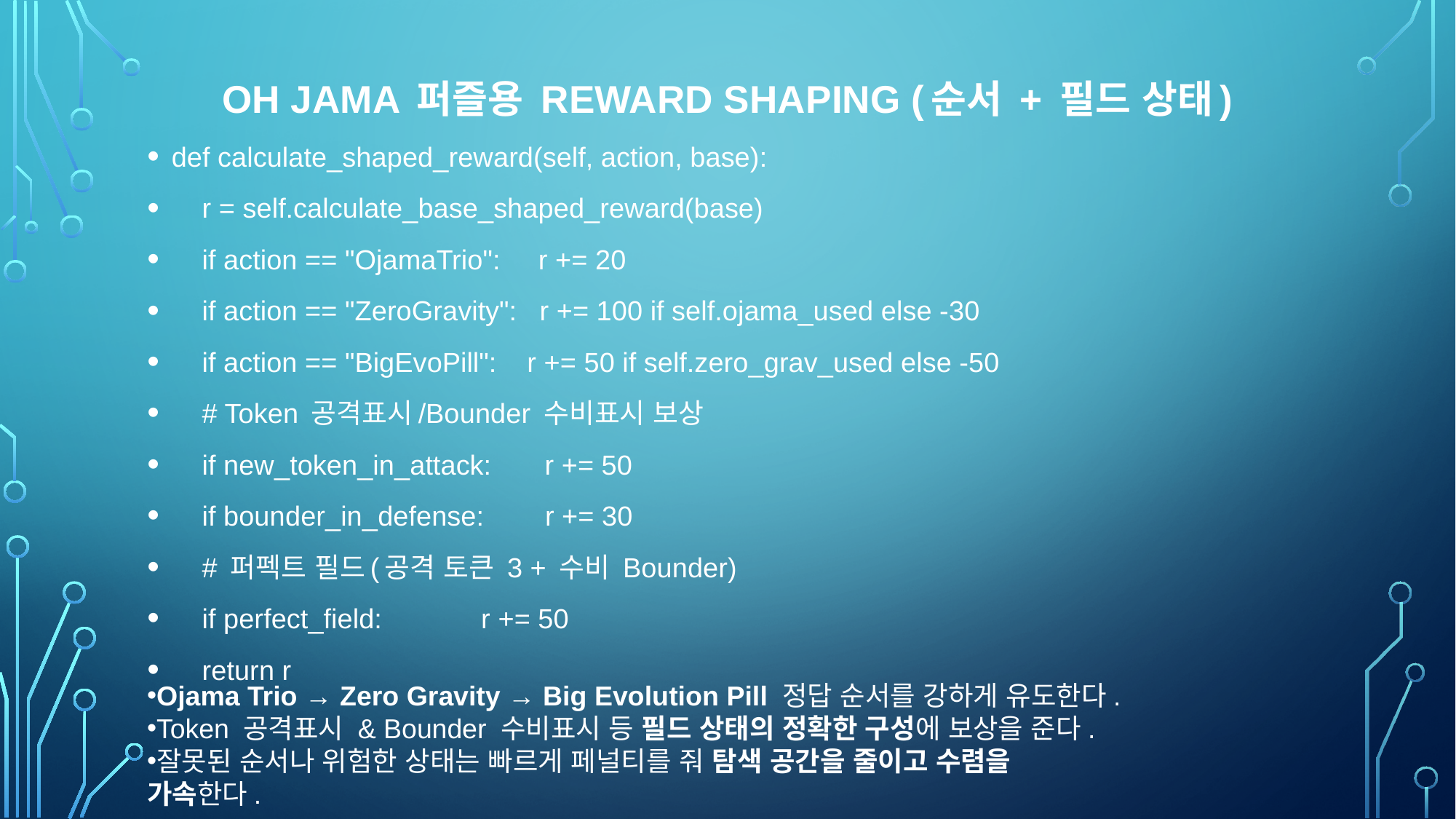

# Oh Jama 퍼즐용 Reward Shaping (순서 + 필드 상태)
def calculate_shaped_reward(self, action, base):
    r = self.calculate_base_shaped_reward(base)
    if action == "OjamaTrio":     r += 20
    if action == "ZeroGravity":   r += 100 if self.ojama_used else -30
    if action == "BigEvoPill":    r += 50 if self.zero_grav_used else -50
    # Token 공격표시/Bounder 수비표시 보상
    if new_token_in_attack:       r += 50
    if bounder_in_defense:        r += 30
    # 퍼펙트 필드(공격 토큰 3 + 수비 Bounder)
    if perfect_field:             r += 50
    return r
Ojama Trio → Zero Gravity → Big Evolution Pill 정답 순서를 강하게 유도한다.
Token 공격표시 & Bounder 수비표시 등 필드 상태의 정확한 구성에 보상을 준다.
잘못된 순서나 위험한 상태는 빠르게 페널티를 줘 탐색 공간을 줄이고 수렴을 가속한다.